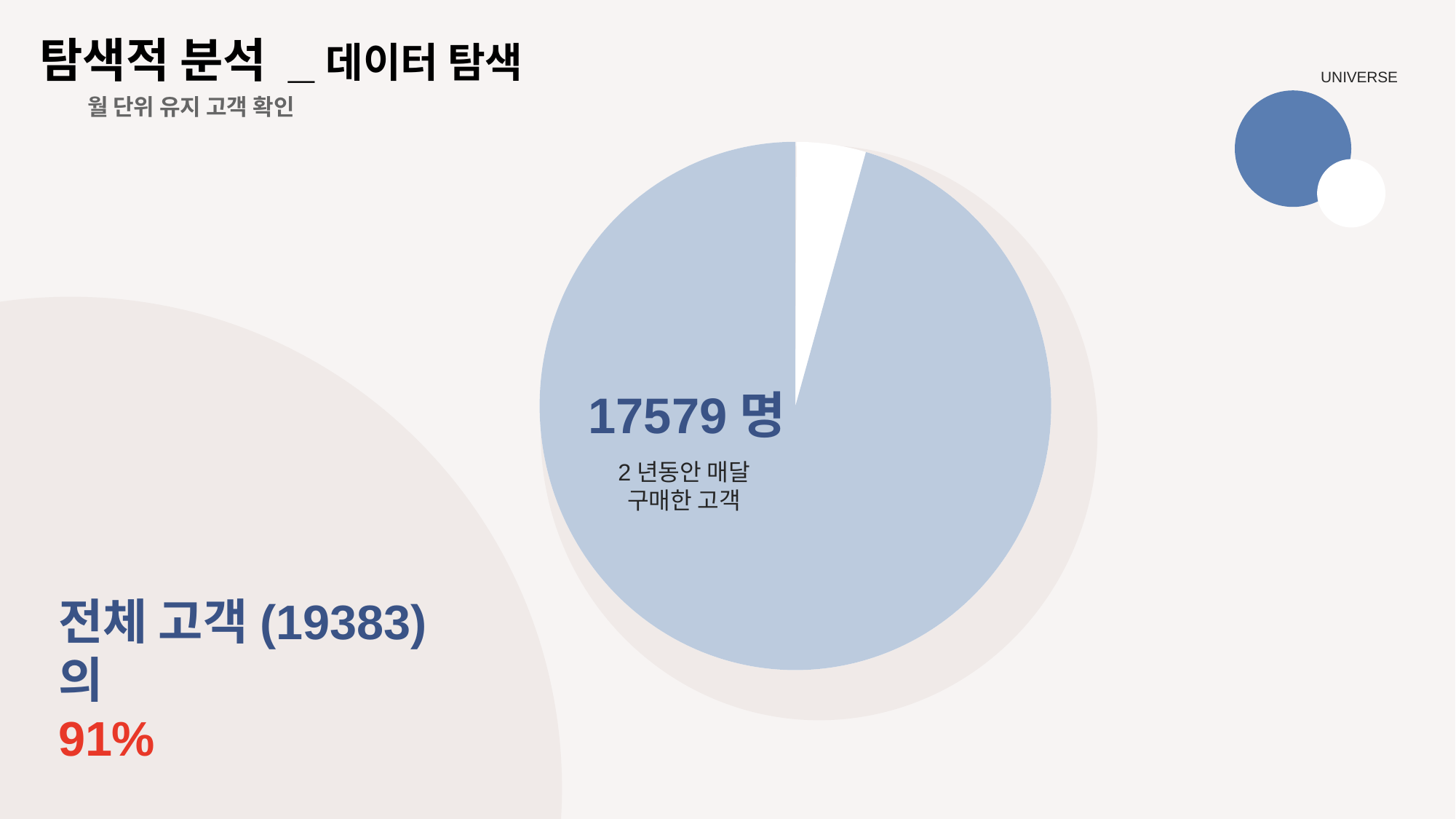

탐색적 분석 _데이터 탐색
UNIVERSE
 월 단위 유지 고객 확인

17579명
2년동안 매달
구매한 고객

전체 고객(19383)의
91%